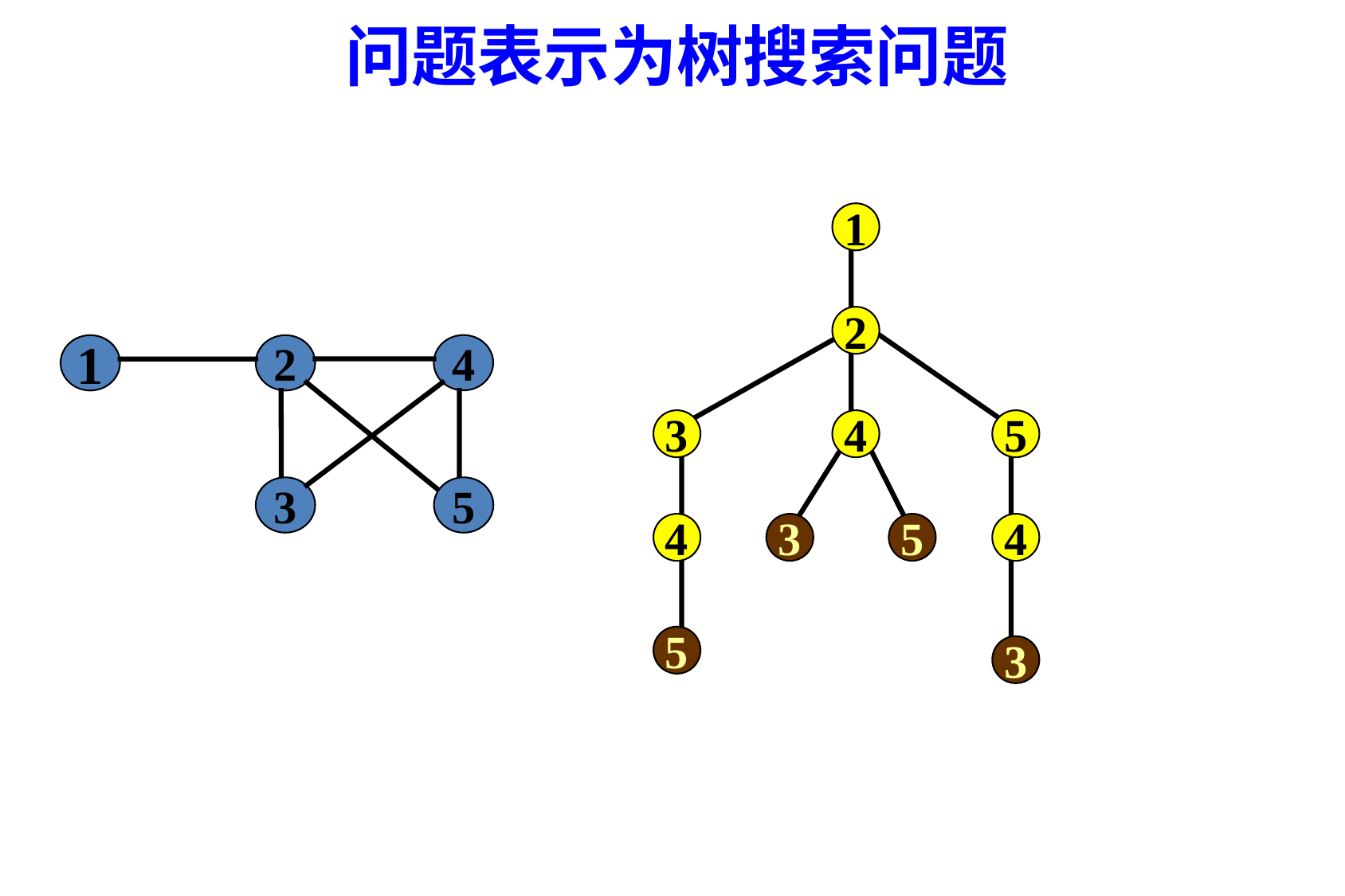

问题表示为树搜索问题
1

2

4
1
2

3
5

3
4
5

4
3
5
4

5
3